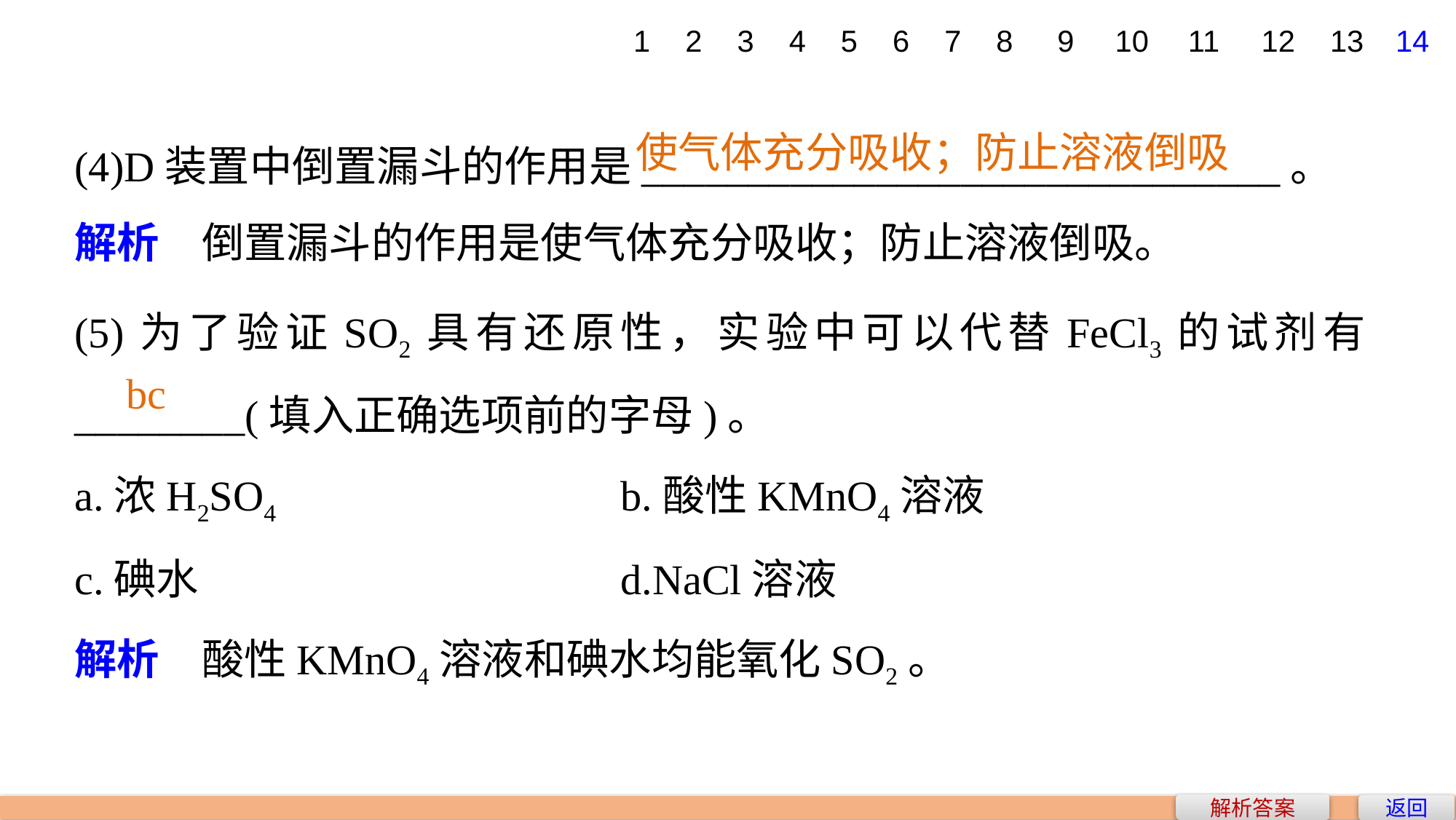

1
2
3
4
5
6
7
8
9
10
11
12
13
14
(4)D装置中倒置漏斗的作用是______________________________。
解析　倒置漏斗的作用是使气体充分吸收；防止溶液倒吸。
使气体充分吸收；防止溶液倒吸
(5)为了验证SO2具有还原性，实验中可以代替FeCl3的试剂有________(填入正确选项前的字母)。
a.浓H2SO4　　　　　　　	b.酸性KMnO4溶液
c.碘水  				d.NaCl溶液
解析　酸性KMnO4溶液和碘水均能氧化SO2。
bc
解析答案
返回